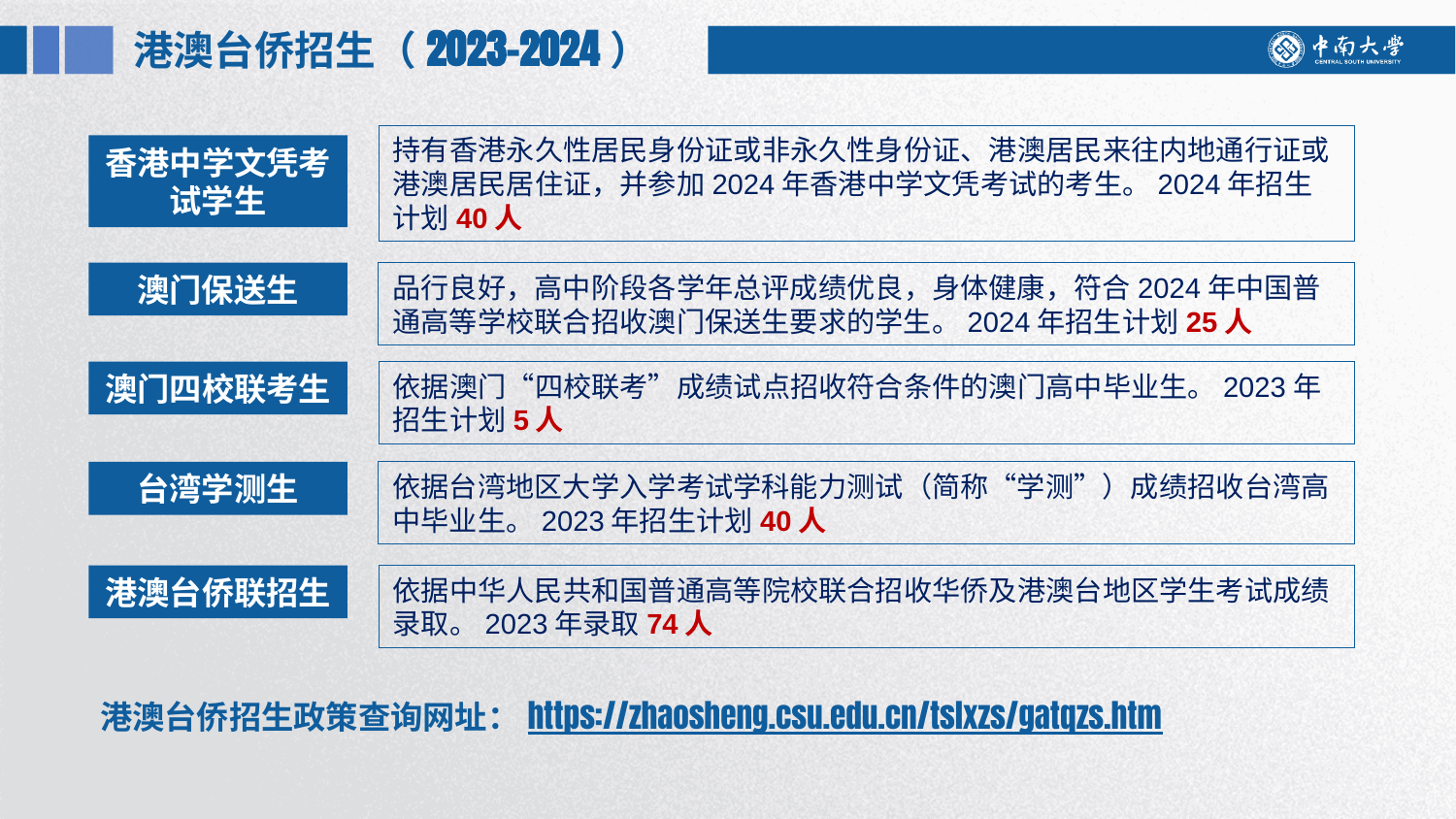

港澳台侨招生（2023-2024）

持有香港永久性居民身份证或非永久性身份证、港澳居民来往内地通行证或港澳居民居住证，并参加2024年香港中学文凭考试的考生。2024年招生计划40人
香港中学文凭考试学生
品行良好，高中阶段各学年总评成绩优良，身体健康，符合2024年中国普通高等学校联合招收澳门保送生要求的学生。2024年招生计划25人
澳门保送生
依据澳门“四校联考”成绩试点招收符合条件的澳门高中毕业生。2023年招生计划5人
澳门四校联考生
依据台湾地区大学入学考试学科能力测试（简称“学测”）成绩招收台湾高中毕业生。2023年招生计划40人
台湾学测生
依据中华人民共和国普通高等院校联合招收华侨及港澳台地区学生考试成绩录取。2023年录取74人
港澳台侨联招生
港澳台侨招生政策查询网址：https://zhaosheng.csu.edu.cn/tslxzs/gatqzs.htm